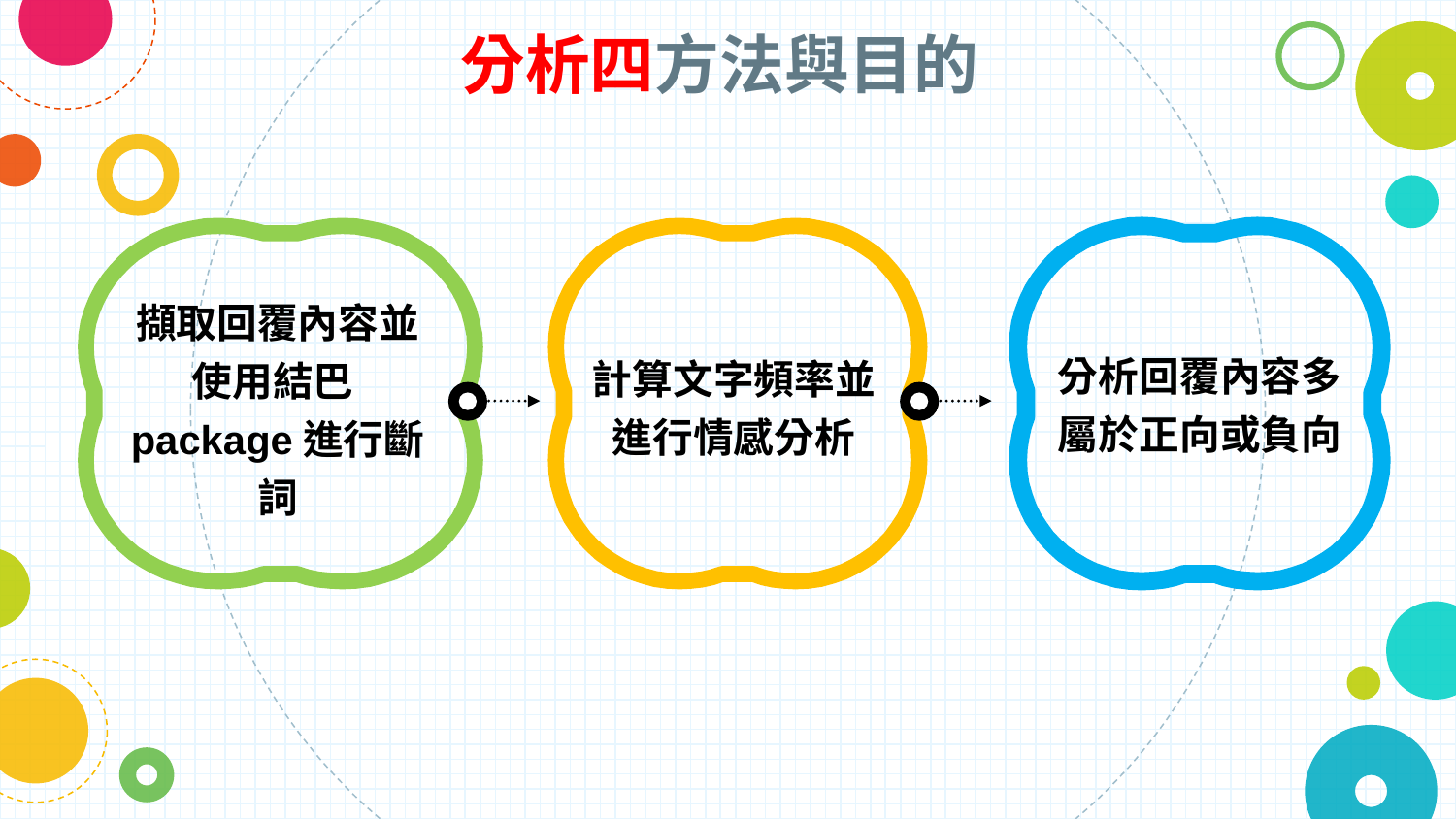

分析四方法與目的

擷取回覆內容並使用結巴package進行斷詞
分析回覆內容多屬於正向或負向
計算文字頻率並進行情感分析